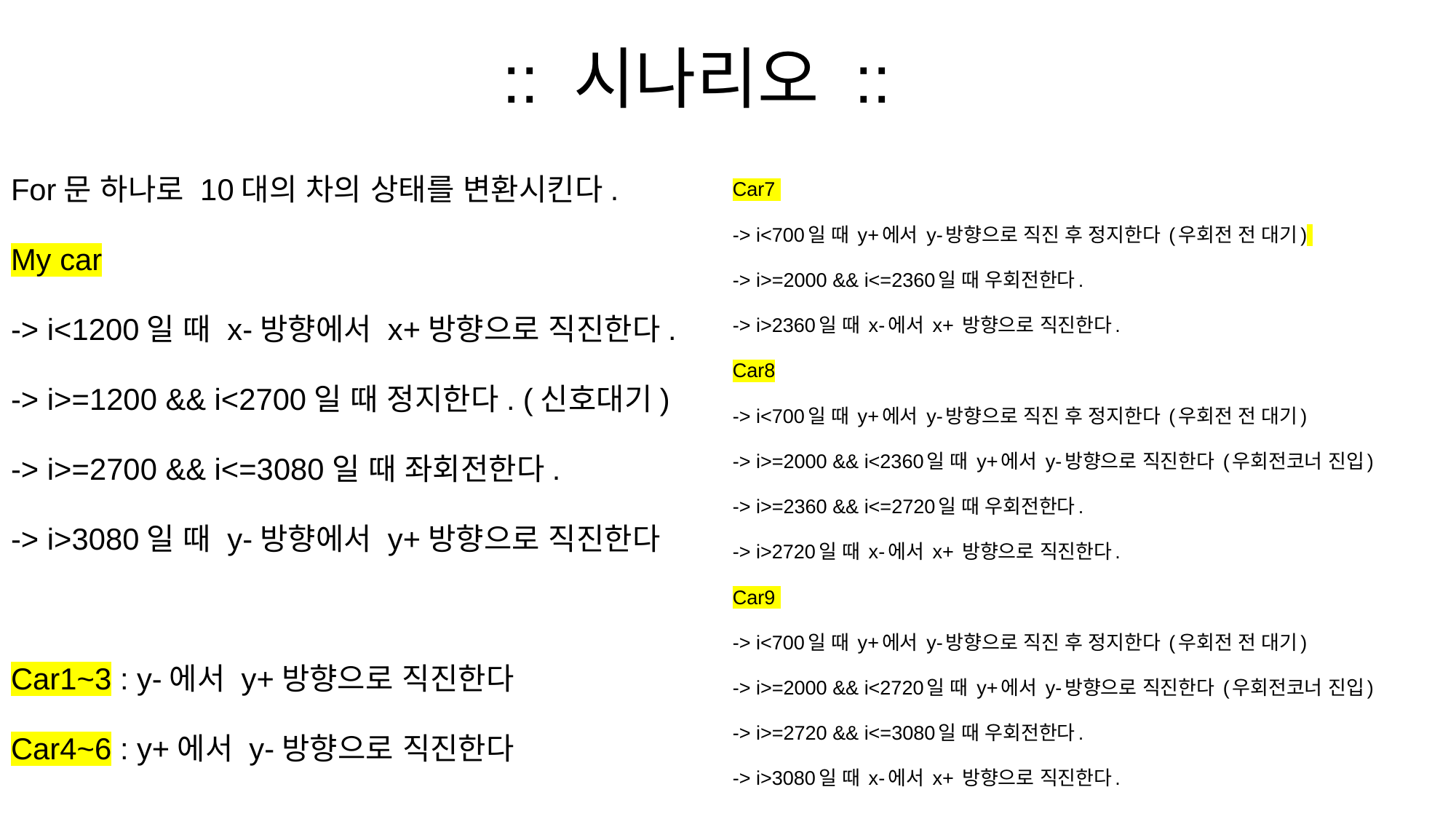

# :: 시나리오 ::
For문 하나로 10대의 차의 상태를 변환시킨다.
My car
-> i<1200일 때 x-방향에서 x+방향으로 직진한다.
-> i>=1200 && i<2700일 때 정지한다. (신호대기)
-> i>=2700 && i<=3080일 때 좌회전한다.
-> i>3080일 때 y-방향에서 y+방향으로 직진한다

Car1~3 : y-에서 y+방향으로 직진한다
Car4~6 : y+에서 y-방향으로 직진한다
Car7
-> i<700일 때 y+에서 y-방향으로 직진 후 정지한다 (우회전 전 대기)
-> i>=2000 && i<=2360일 때 우회전한다.
-> i>2360일 때 x-에서 x+ 방향으로 직진한다.
Car8
-> i<700일 때 y+에서 y-방향으로 직진 후 정지한다 (우회전 전 대기)
-> i>=2000 && i<2360일 때 y+에서 y-방향으로 직진한다 (우회전코너 진입)
-> i>=2360 && i<=2720일 때 우회전한다.
-> i>2720일 때 x-에서 x+ 방향으로 직진한다.
Car9
-> i<700일 때 y+에서 y-방향으로 직진 후 정지한다 (우회전 전 대기)
-> i>=2000 && i<2720일 때 y+에서 y-방향으로 직진한다 (우회전코너 진입)
-> i>=2720 && i<=3080일 때 우회전한다.
-> i>3080일 때 x-에서 x+ 방향으로 직진한다.